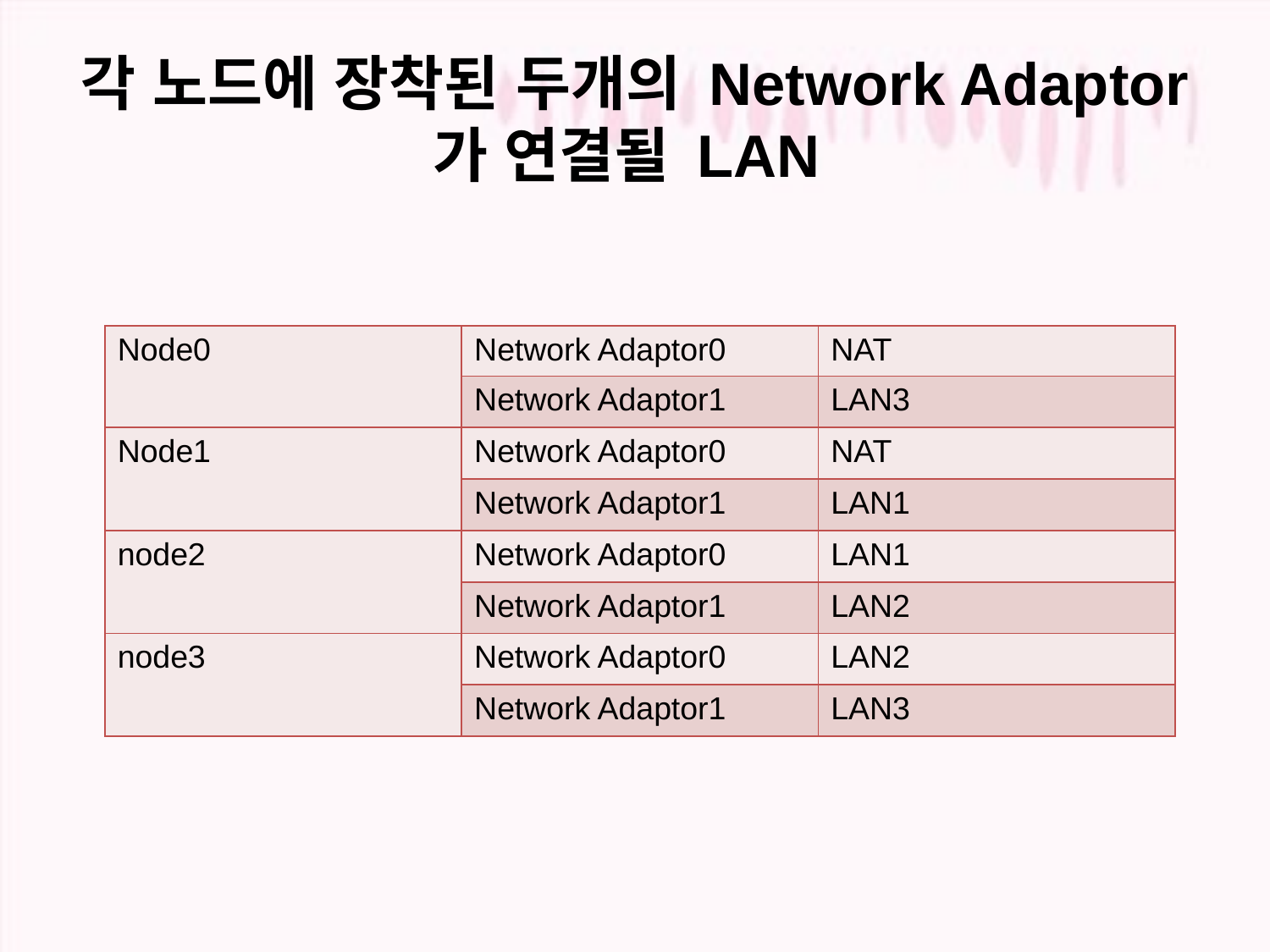

# 각 노드에 장착된 두개의 Network Adaptor 가 연결될 LAN
| Node0 | Network Adaptor0 | NAT |
| --- | --- | --- |
|  | Network Adaptor1 | LAN3 |
| Node1 | Network Adaptor0 | NAT |
|  | Network Adaptor1 | LAN1 |
| node2 | Network Adaptor0 | LAN1 |
|  | Network Adaptor1 | LAN2 |
| node3 | Network Adaptor0 | LAN2 |
|  | Network Adaptor1 | LAN3 |